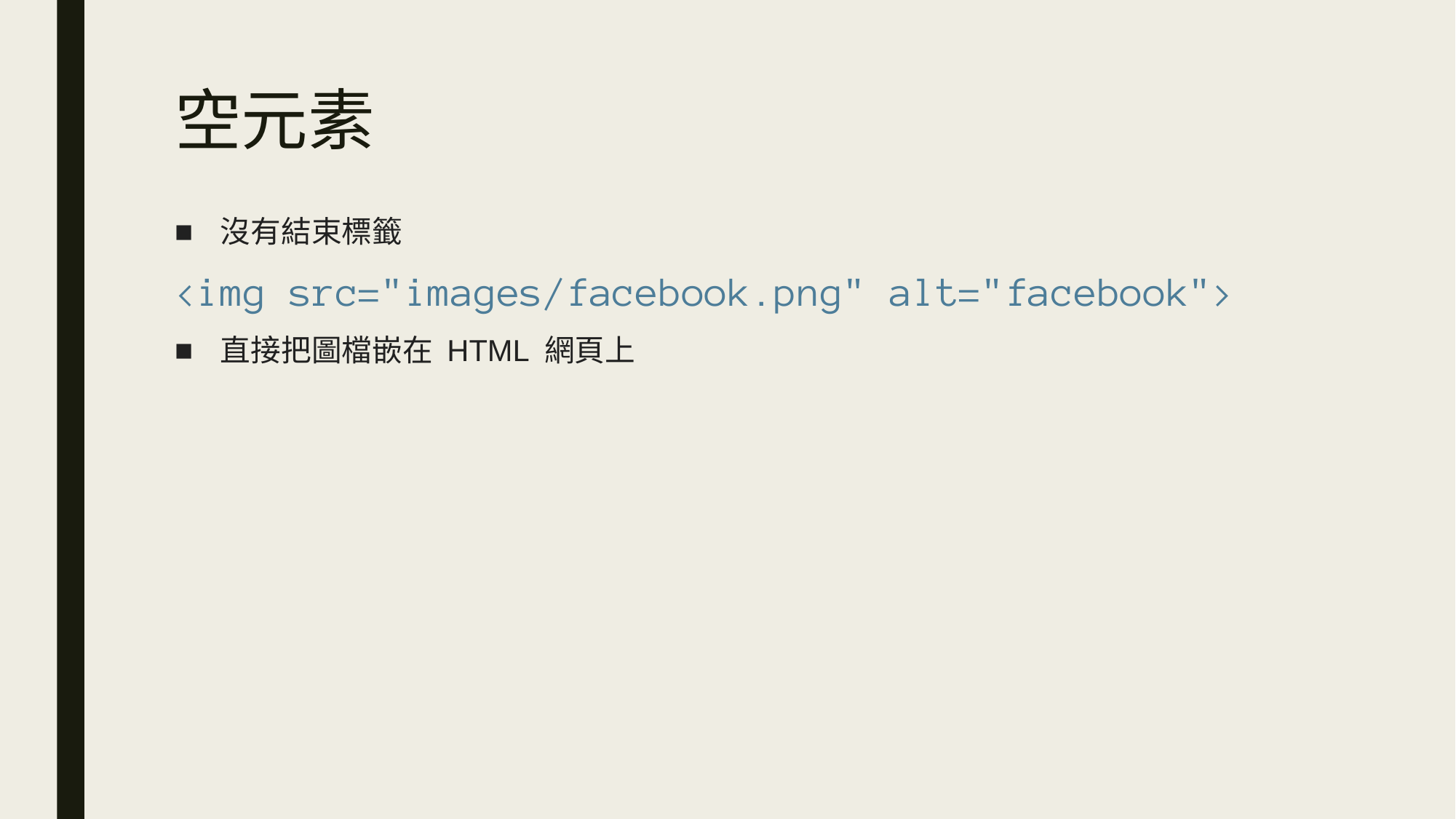

# 空元素
沒有結束標籤
<img src="images/facebook.png" alt="facebook">
直接把圖檔嵌在 HTML 網頁上